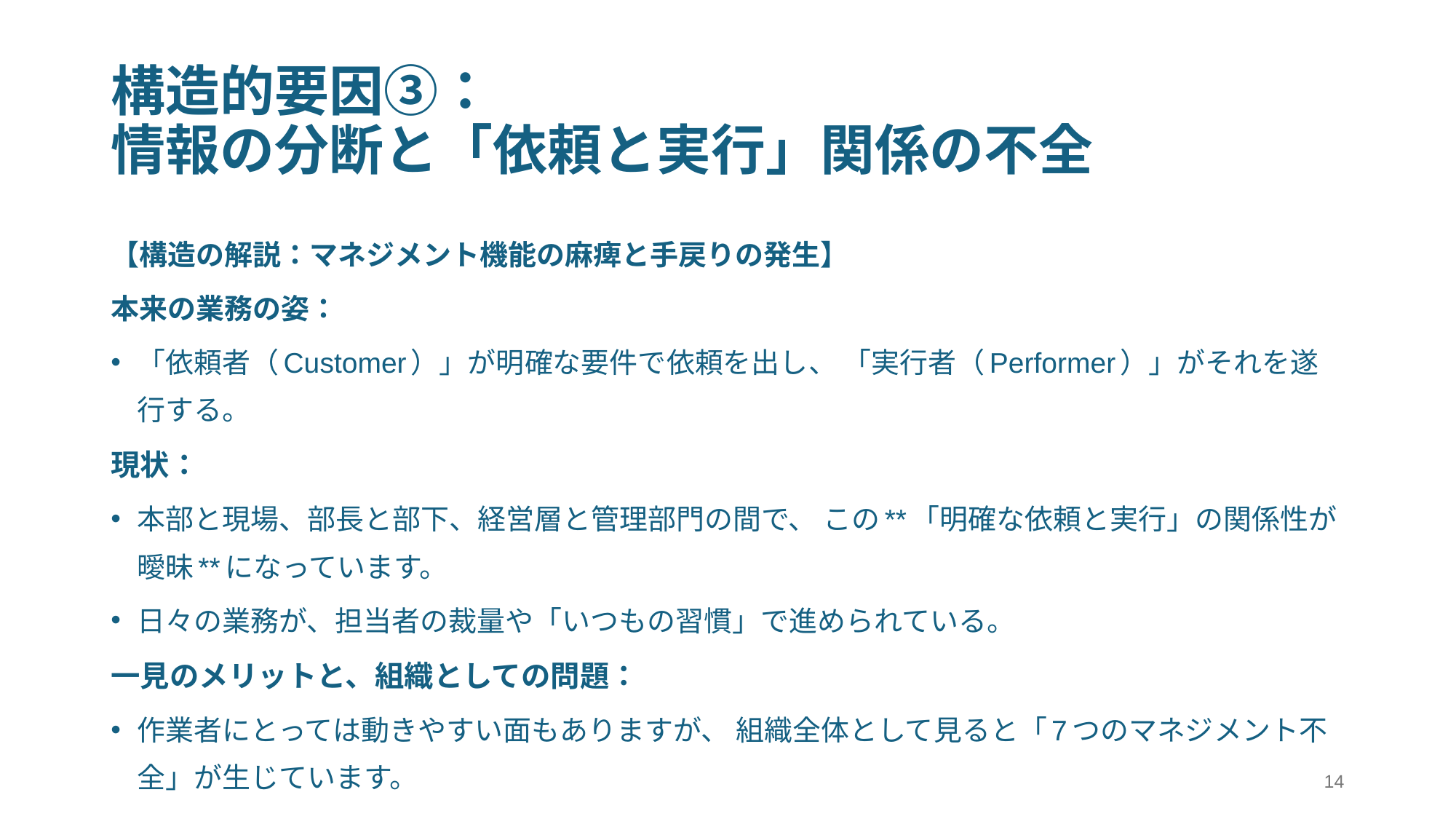

# 構造的要因③： 情報の分断と「依頼と実行」関係の不全
【構造の解説：マネジメント機能の麻痺と手戻りの発生】
本来の業務の姿：
「依頼者（Customer）」が明確な要件で依頼を出し、 「実行者（Performer）」がそれを遂行する。
現状：
本部と現場、部長と部下、経営層と管理部門の間で、 この**「明確な依頼と実行」の関係性が曖昧**になっています。
日々の業務が、担当者の裁量や「いつもの習慣」で進められている。
一見のメリットと、組織としての問題：
作業者にとっては動きやすい面もありますが、 組織全体として見ると「7つのマネジメント不全」が生じています。

14